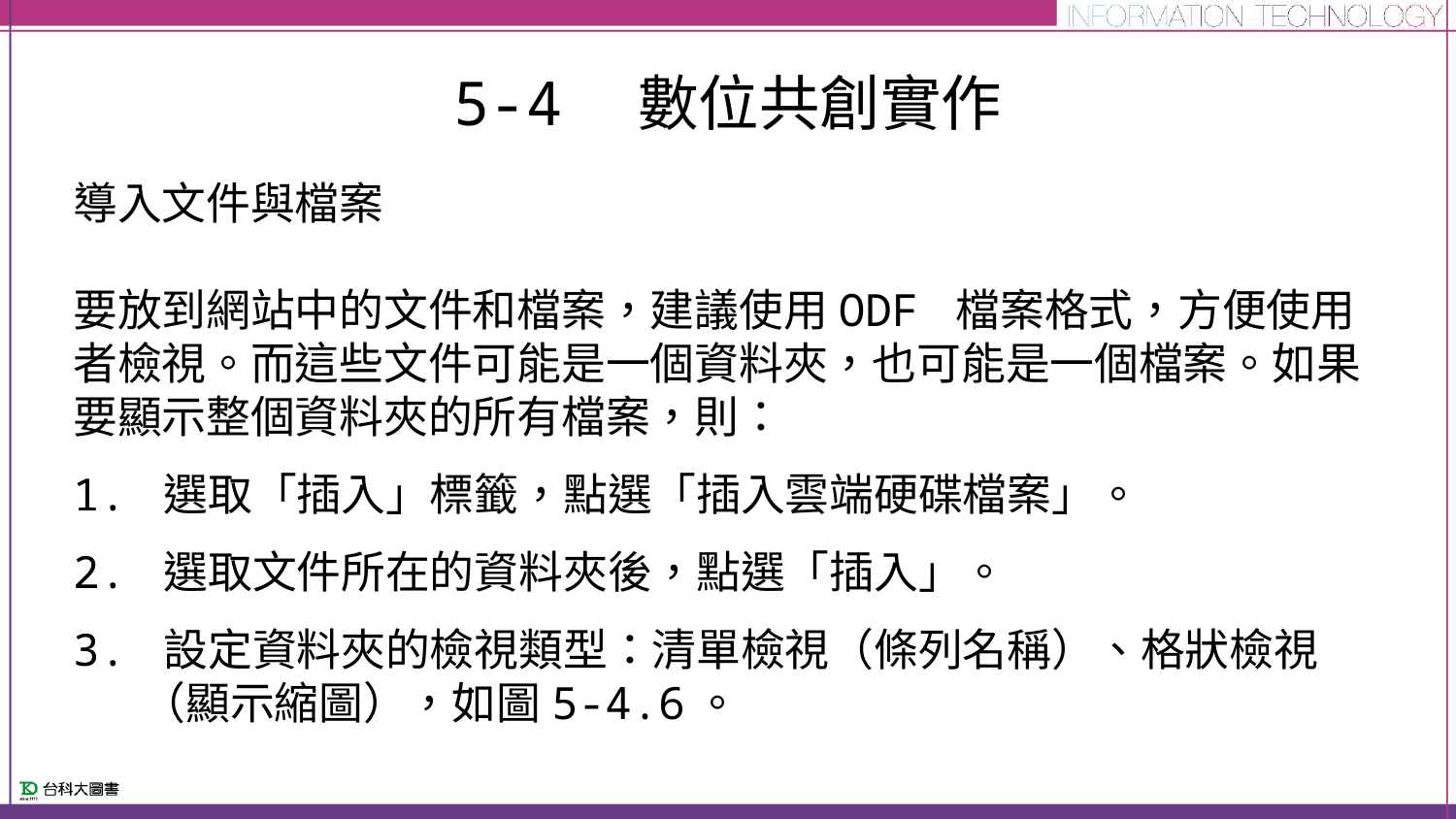

# 5-4　數位共創實作
導入文件與檔案

要放到網站中的文件和檔案，建議使用ODF 檔案格式，方便使用者檢視。而這些文件可能是一個資料夾，也可能是一個檔案。如果要顯示整個資料夾的所有檔案，則：
1. 選取「插入」標籤，點選「插入雲端硬碟檔案」。
2. 選取文件所在的資料夾後，點選「插入」。
3. 設定資料夾的檢視類型：清單檢視（條列名稱）、格狀檢視（顯示縮圖），如圖5-4.6。